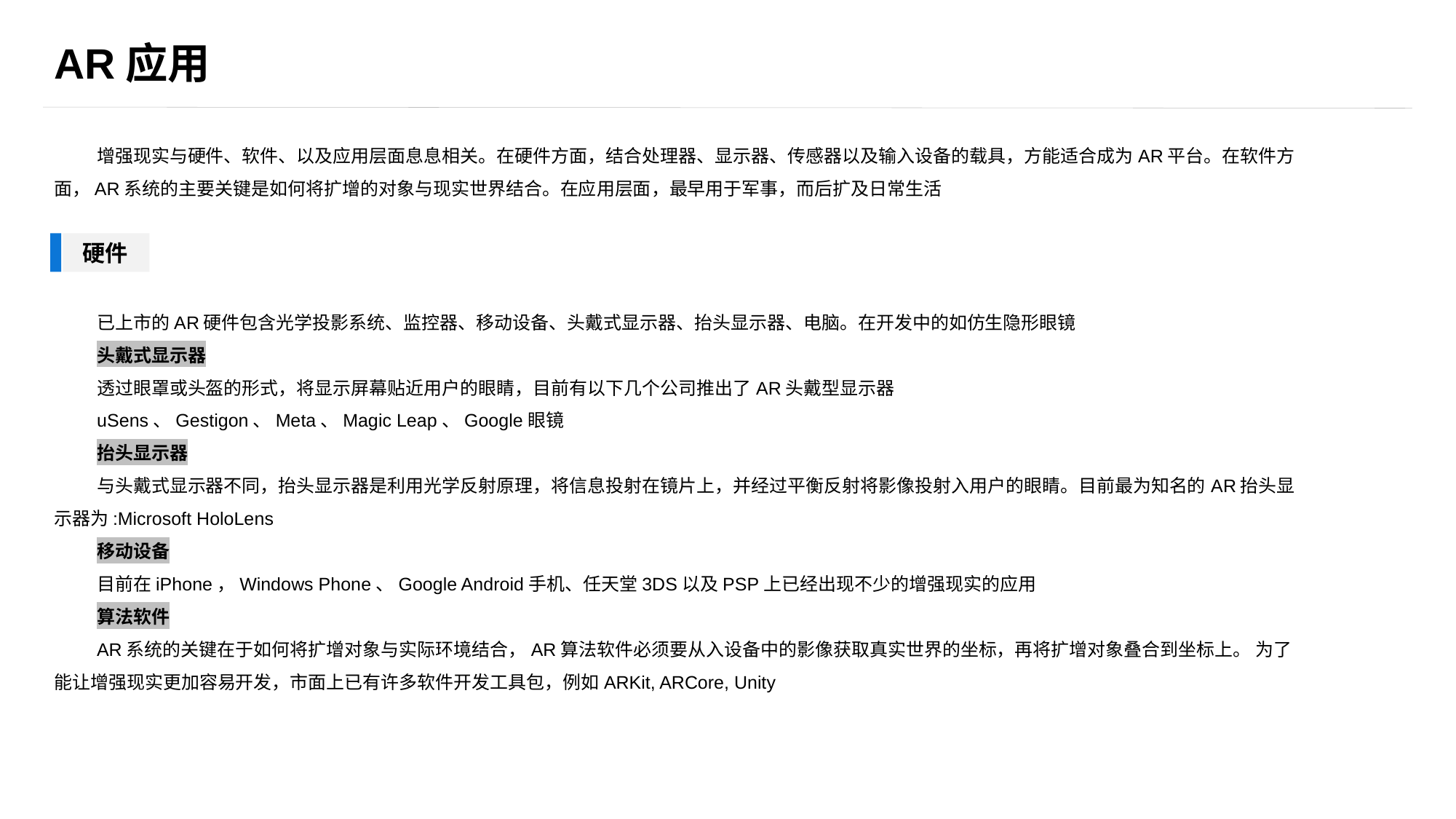

# AR应用
增强现实与硬件、软件、以及应用层面息息相关。在硬件方面，结合处理器、显示器、传感器以及输入设备的载具，方能适合成为AR平台。在软件方面，AR系统的主要关键是如何将扩增的对象与现实世界结合。在应用层面，最早用于军事，而后扩及日常生活

硬件
已上市的AR硬件包含光学投影系统、监控器、移动设备、头戴式显示器、抬头显示器、电脑。在开发中的如仿生隐形眼镜
头戴式显示器
透过眼罩或头盔的形式，将显示屏幕贴近用户的眼睛，目前有以下几个公司推出了AR头戴型显示器
uSens、Gestigon、Meta、Magic Leap、Google眼镜
抬头显示器
与头戴式显示器不同，抬头显示器是利用光学反射原理，将信息投射在镜片上，并经过平衡反射将影像投射入用户的眼睛。目前最为知名的AR抬头显示器为:Microsoft HoloLens
移动设备
目前在iPhone，Windows Phone、Google Android手机、任天堂3DS以及PSP上已经出现不少的增强现实的应用
算法软件
AR系统的关键在于如何将扩增对象与实际环境结合，AR算法软件必须要从入设备中的影像获取真实世界的坐标，再将扩增对象叠合到坐标上。 为了能让增强现实更加容易开发，市面上已有许多软件开发工具包，例如ARKit, ARCore, Unity